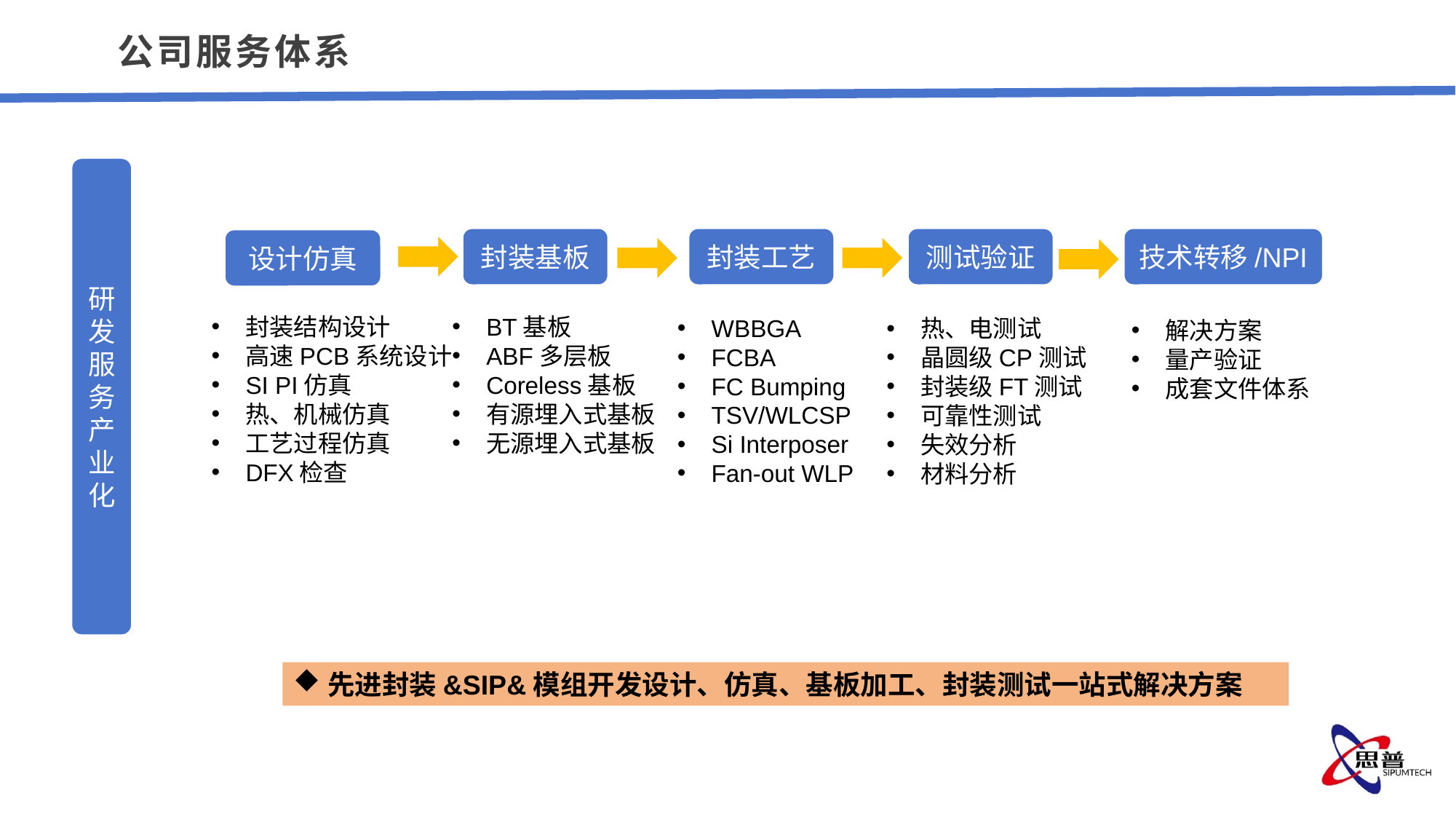

公司服务体系
研发服务产业化
封装基板
封装工艺
测试验证
技术转移/NPI
设计仿真

封装结构设计
高速PCB系统设计
SI PI仿真
热、机械仿真
工艺过程仿真
DFX检查

BT基板
ABF多层板
Coreless基板
有源埋入式基板
无源埋入式基板

WBBGA
FCBA
FC Bumping
TSV/WLCSP
Si Interposer
Fan-out WLP

热、电测试
晶圆级CP测试
封装级FT测试
可靠性测试
失效分析
材料分析
解决方案
量产验证
成套文件体系
先进封装&SIP&模组开发设计、仿真、基板加工、封装测试一站式解决方案